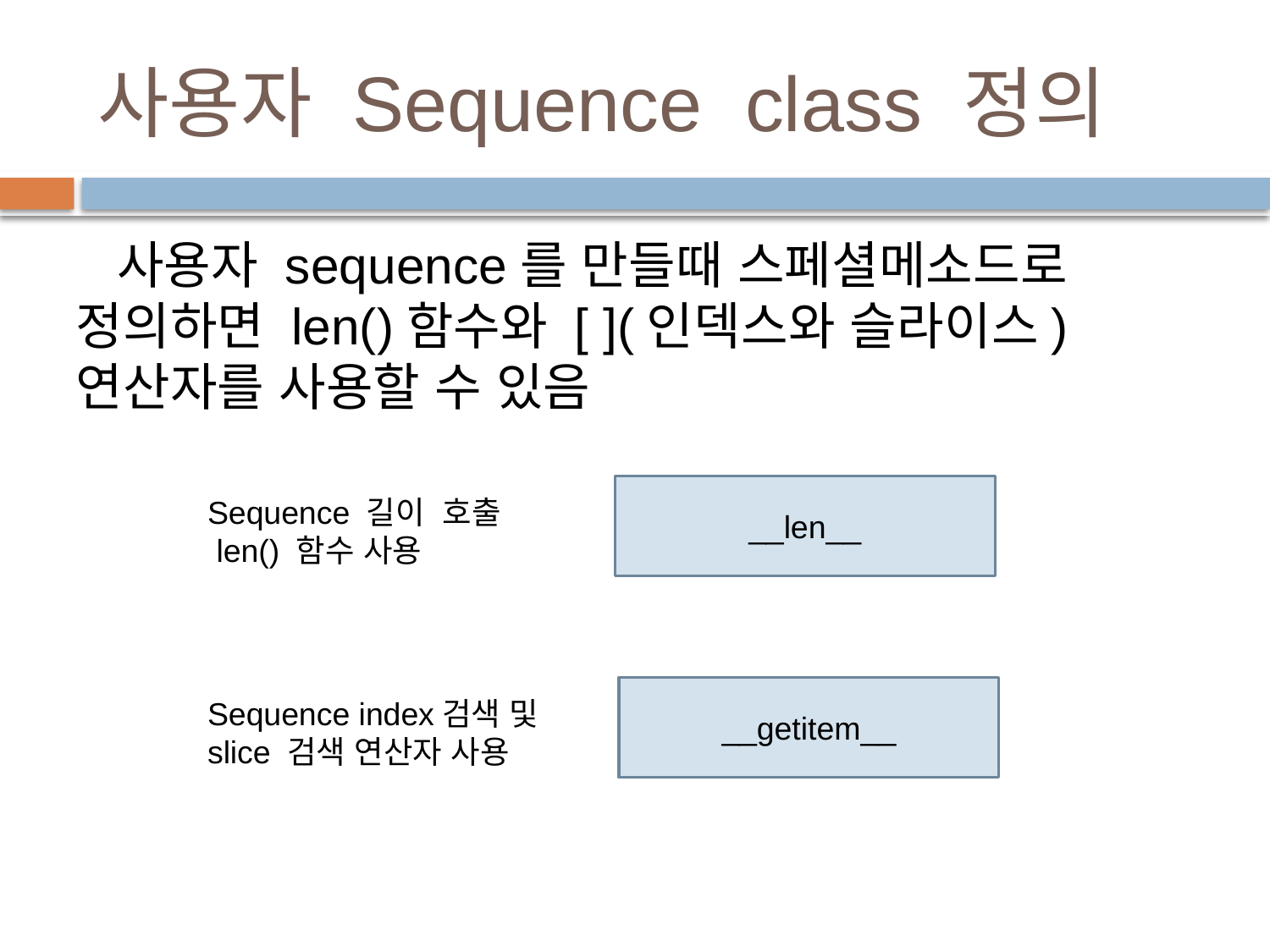

# 사용자 Sequence  class 정의
  사용자 sequence를 만들때 스페셜메소드로 정의하면 len()함수와 [ ](인덱스와 슬라이스)연산자를 사용할 수 있음
__len__
Sequence 길이  호출
 len() 함수 사용
__getitem__
Sequence index검색 및 slice 검색 연산자 사용